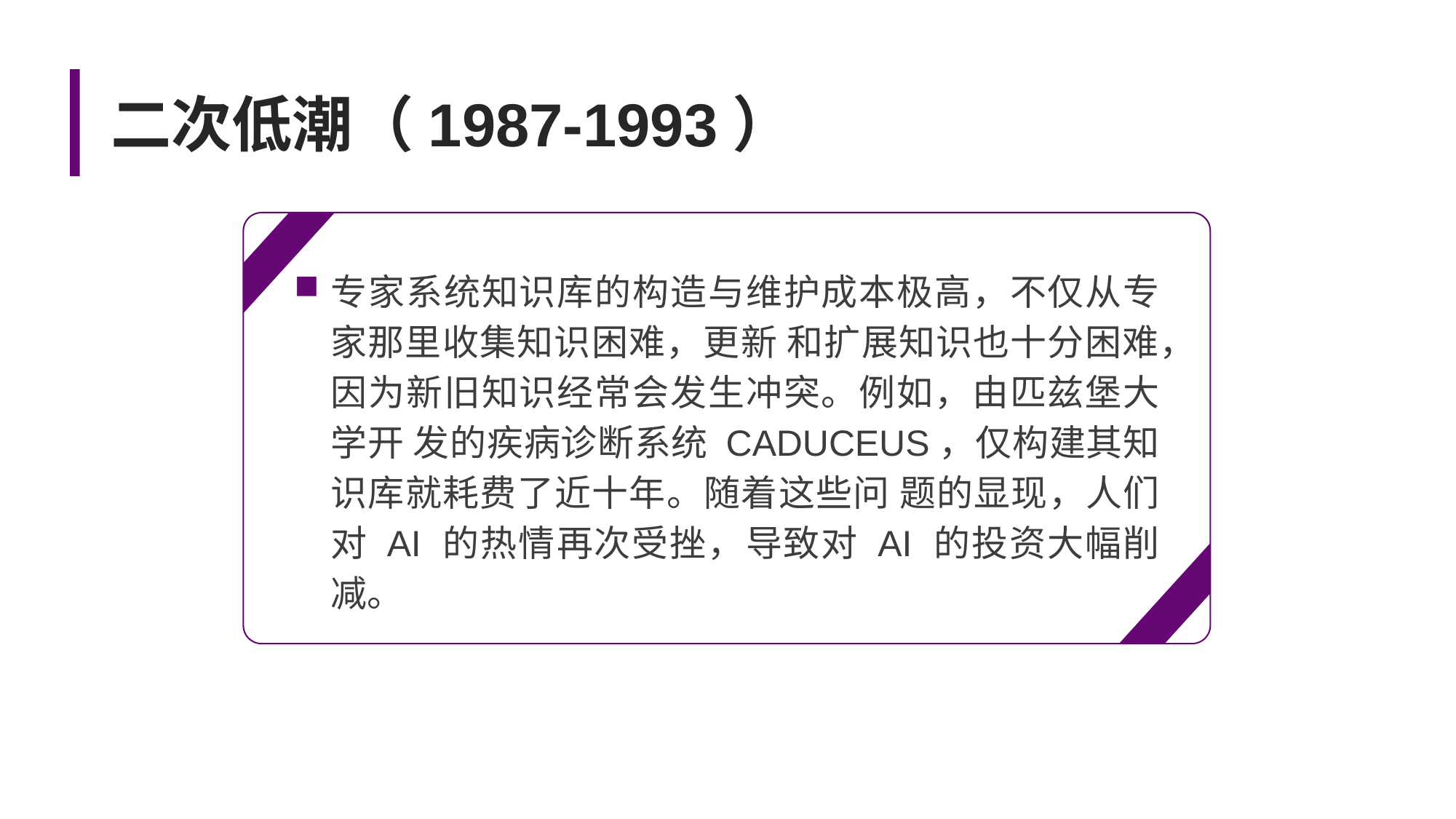

# 二次低潮（1987-1993）

专家系统知识库的构造与维护成本极高，不仅从专家那里收集知识困难，更新 和扩展知识也十分困难，因为新旧知识经常会发生冲突。例如，由匹兹堡大学开 发的疾病诊断系统 CADUCEUS，仅构建其知识库就耗费了近十年。随着这些问 题的显现，人们对 AI 的热情再次受挫，导致对 AI 的投资大幅削减。